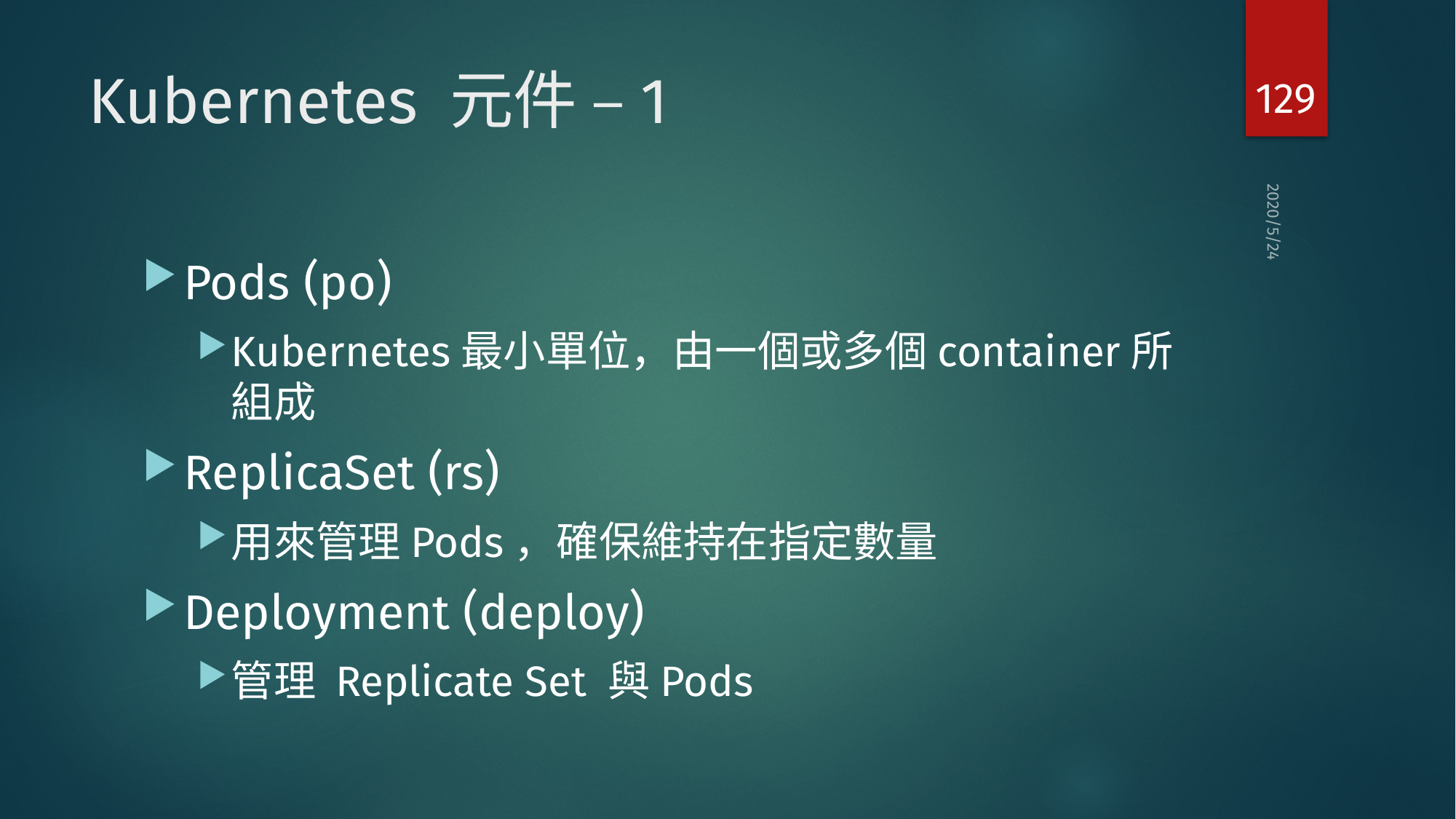

129
# Kubernetes 元件 –1
2020/5/24
Pods (po)
Kubernetes最小單位，由一個或多個container所組成
ReplicaSet (rs)
用來管理Pods，確保維持在指定數量
Deployment (deploy)
管理 Replicate Set 與Pods